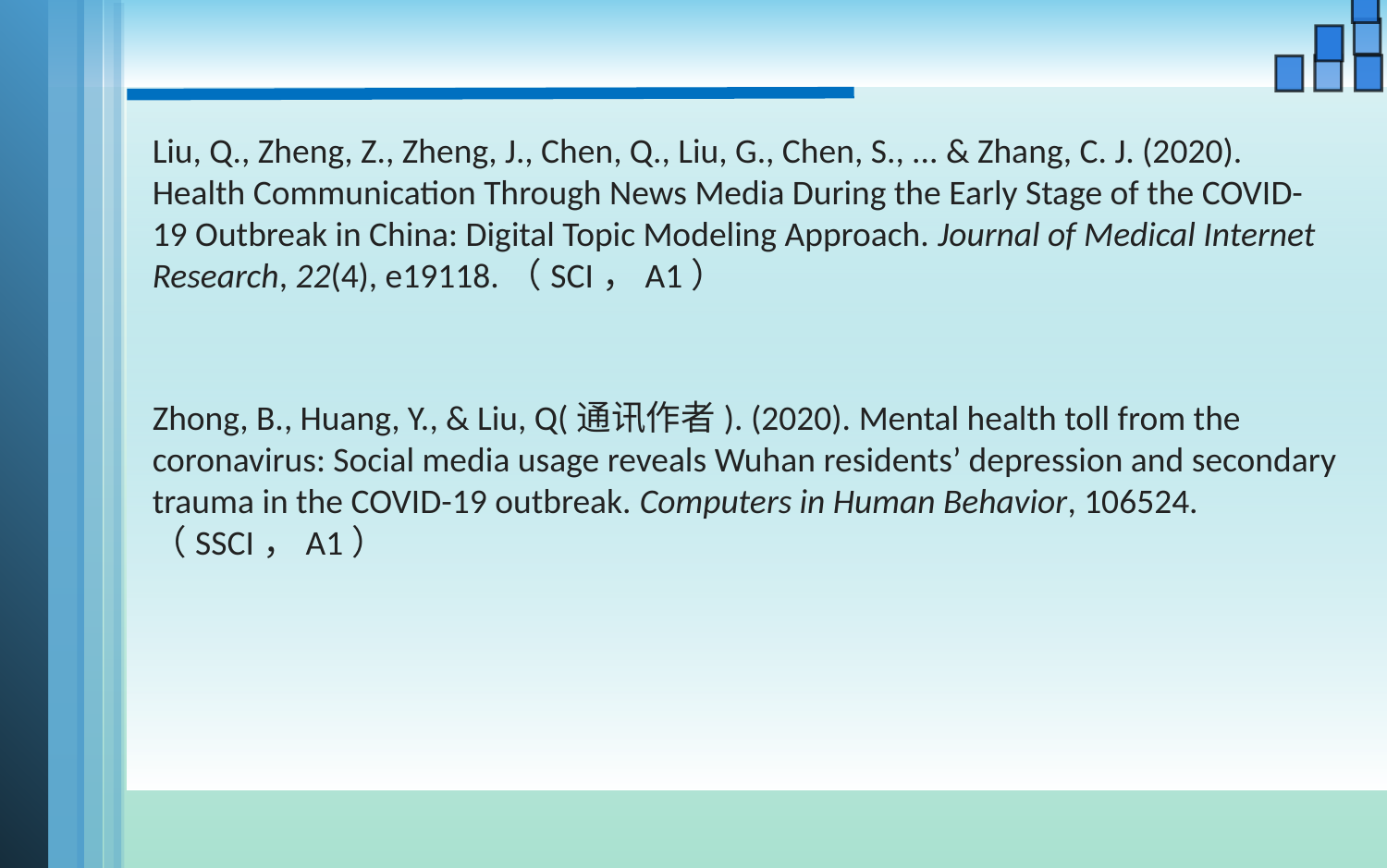

Liu, Q., Zheng, Z., Zheng, J., Chen, Q., Liu, G., Chen, S., ... & Zhang, C. J. (2020). Health Communication Through News Media During the Early Stage of the COVID-19 Outbreak in China: Digital Topic Modeling Approach. Journal of Medical Internet Research, 22(4), e19118.（SCI，A1）
Zhong, B., Huang, Y., & Liu, Q(通讯作者). (2020). Mental health toll from the coronavirus: Social media usage reveals Wuhan residents’ depression and secondary trauma in the COVID-19 outbreak. Computers in Human Behavior, 106524.（SSCI，A1）